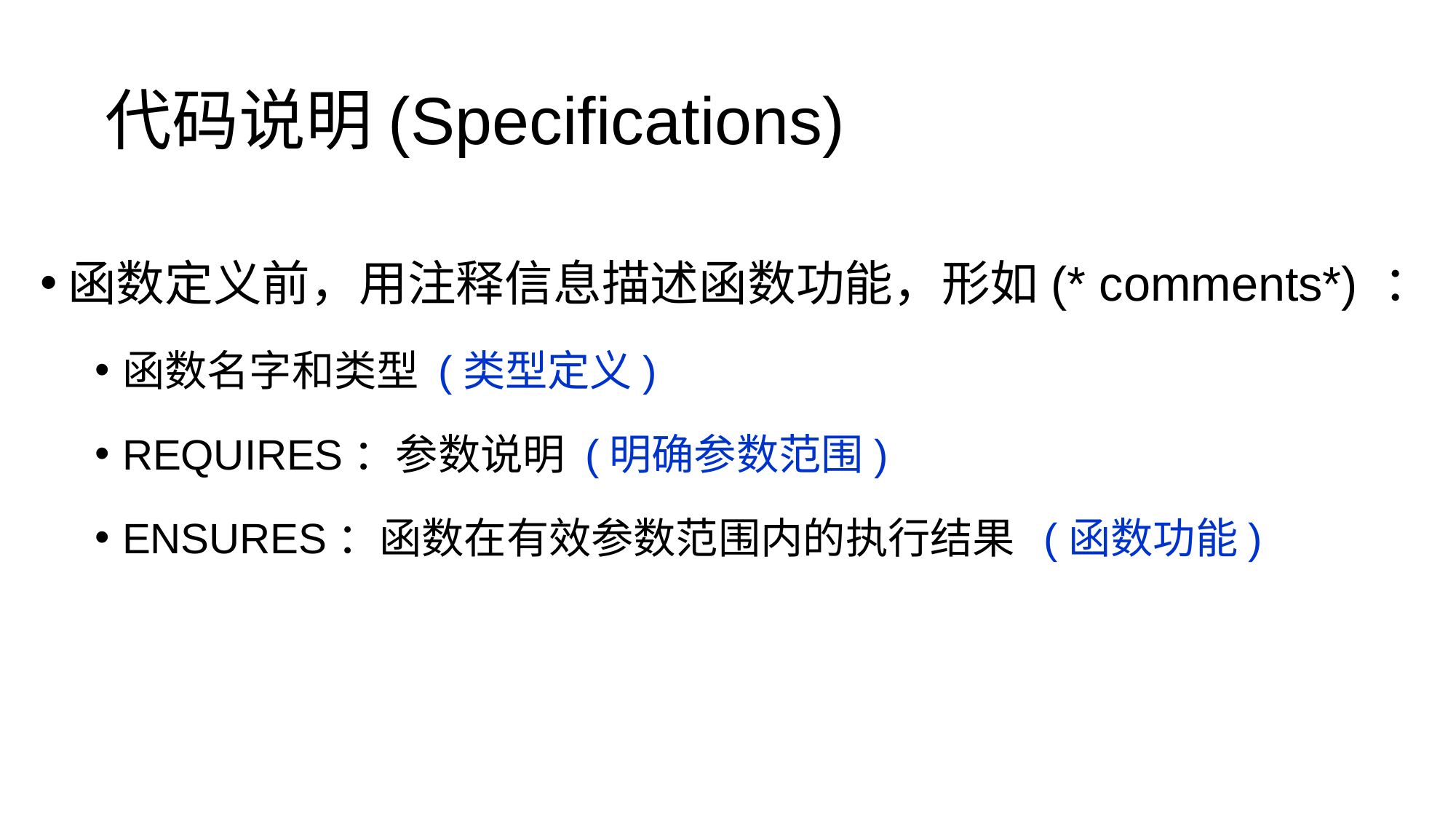

代码说明(Specifications)
函数定义前，用注释信息描述函数功能，形如(* comments*) ：
函数名字和类型 (类型定义)
REQUIRES：参数说明 (明确参数范围)
ENSURES：函数在有效参数范围内的执行结果  (函数功能)